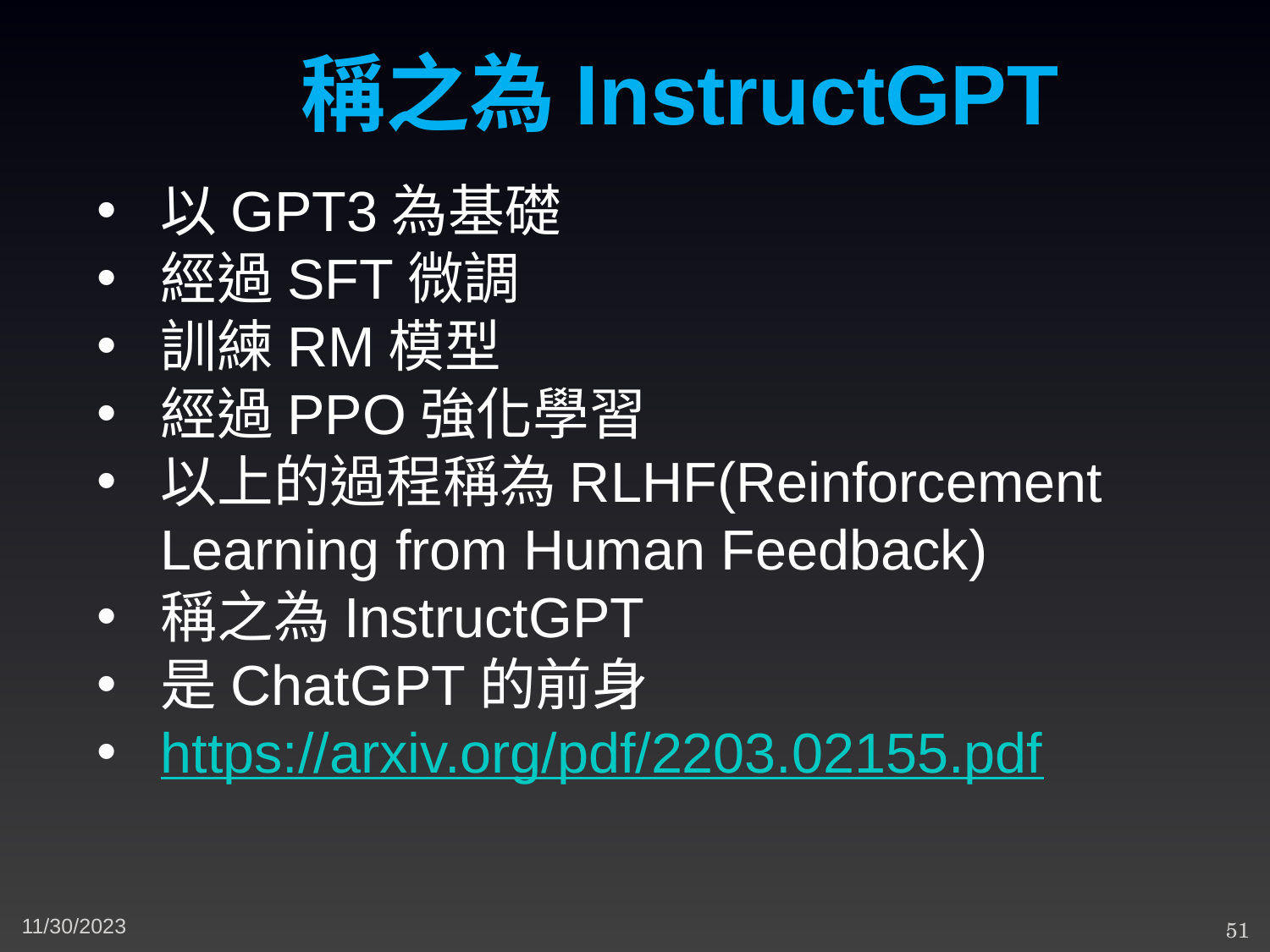

稱之為InstructGPT
以GPT3為基礎
經過SFT微調
訓練RM模型
經過PPO強化學習
以上的過程稱為RLHF(Reinforcement Learning from Human Feedback)
稱之為InstructGPT
是ChatGPT的前身
https://arxiv.org/pdf/2203.02155.pdf

11/30/2023
51